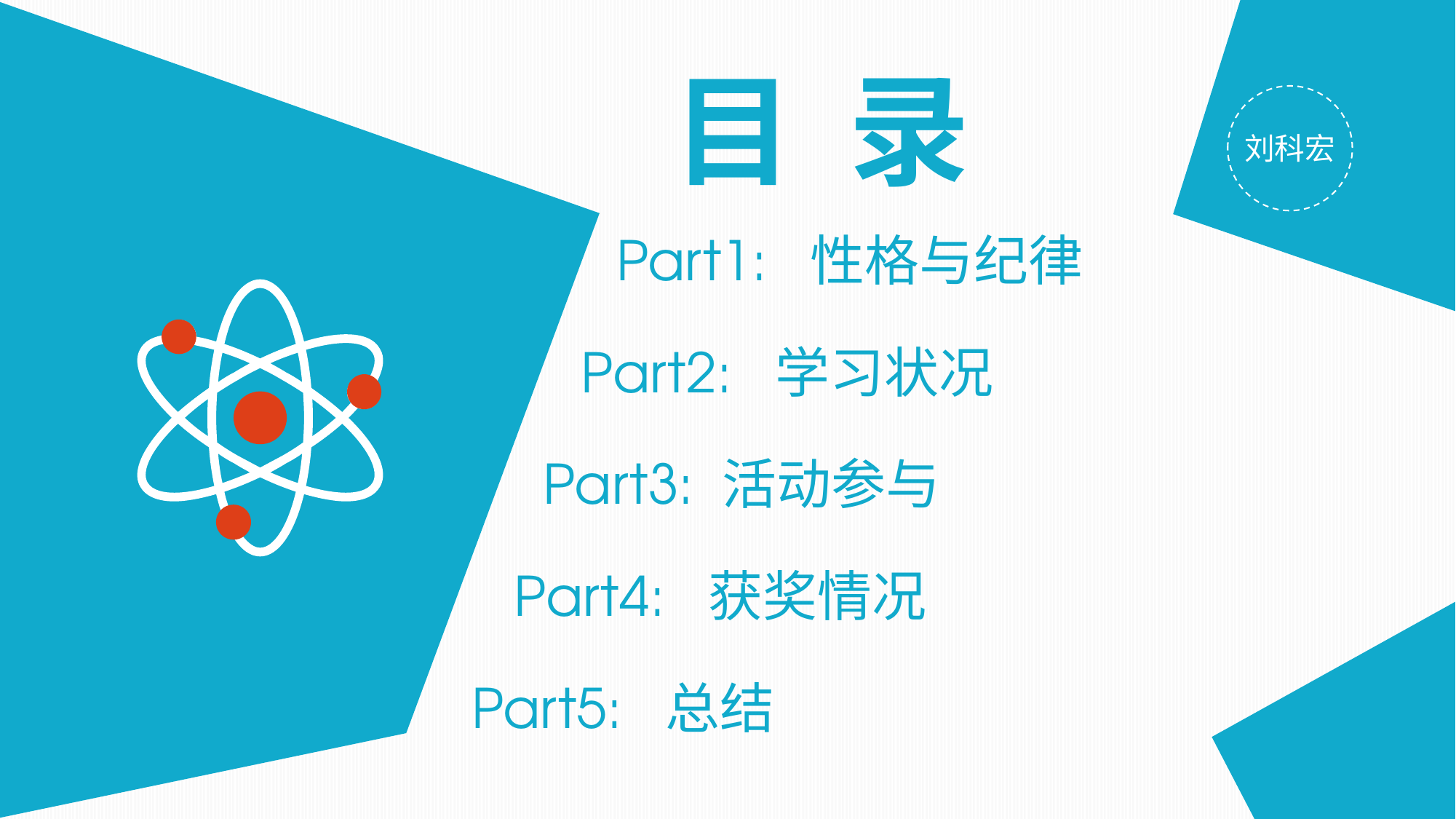

目  录

刘科宏
Part1:  性格与纪律

Part2:  学习状况
Part3: 活动参与
Part4:  获奖情况

Part5:  总结